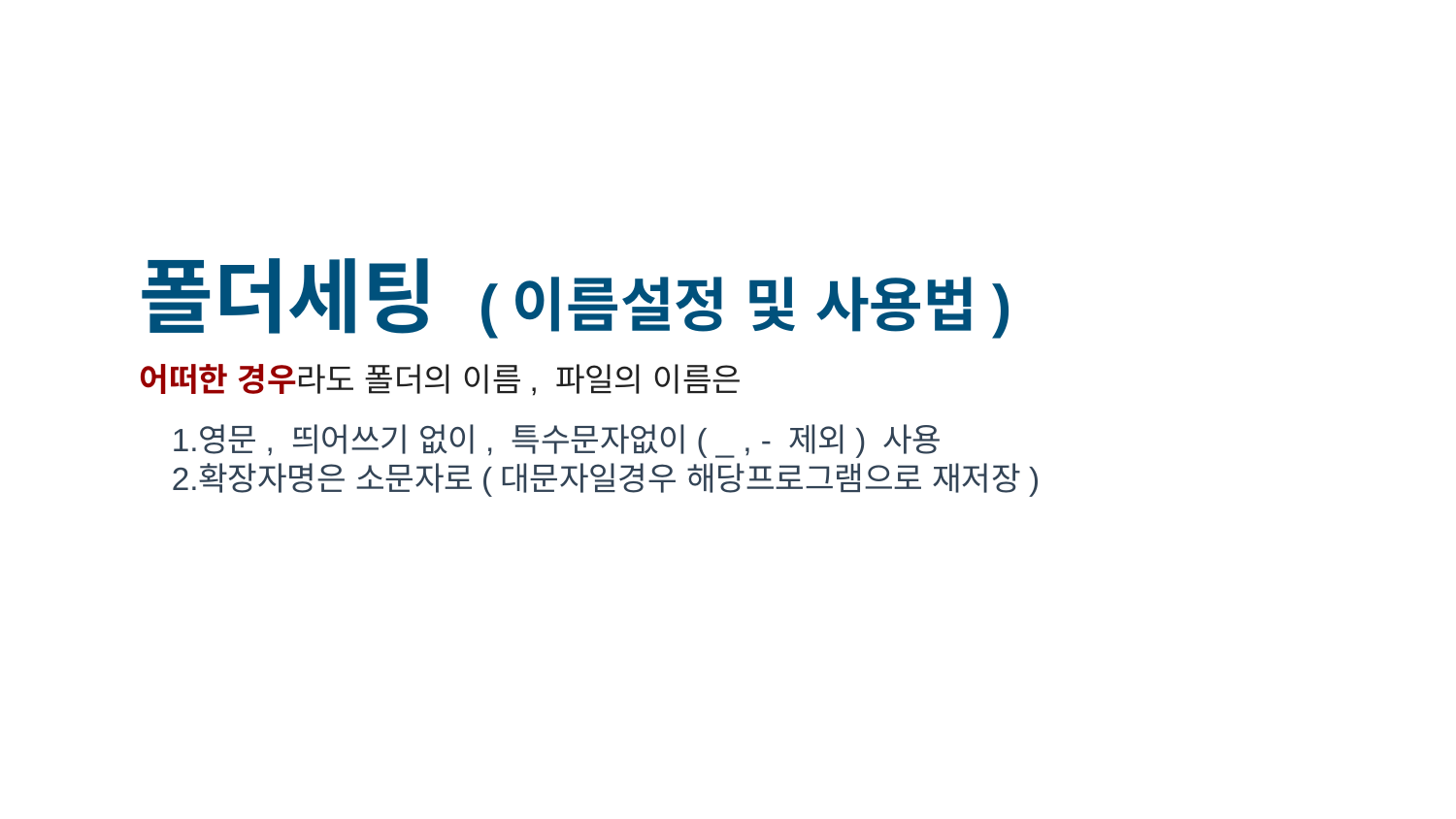

폴더세팅 (이름설정 및 사용법)
어떠한 경우라도 폴더의 이름, 파일의 이름은
영문, 띄어쓰기 없이, 특수문자없이( _ , - 제외) 사용
확장자명은 소문자로(대문자일경우 해당프로그램으로 재저장)